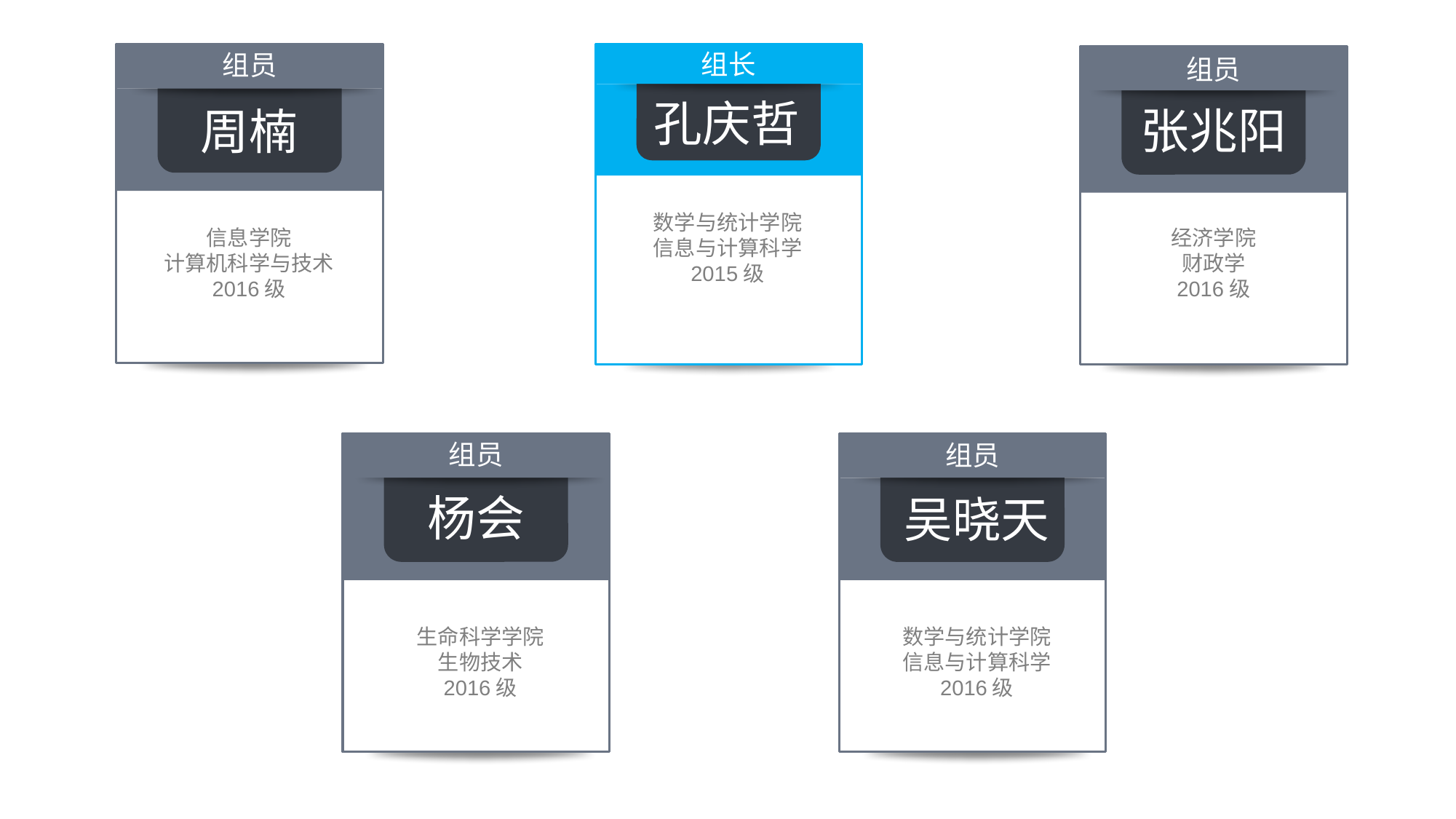

组长
组员

组员
孔庆哲
张兆阳
周楠
数学与统计学院
信息与计算科学
2015级
信息学院
计算机科学与技术
2016级
经济学院
财政学
2016级
组员

组员

杨会
吴晓天
生命科学学院
生物技术
2016级
数学与统计学院
信息与计算科学
2016级